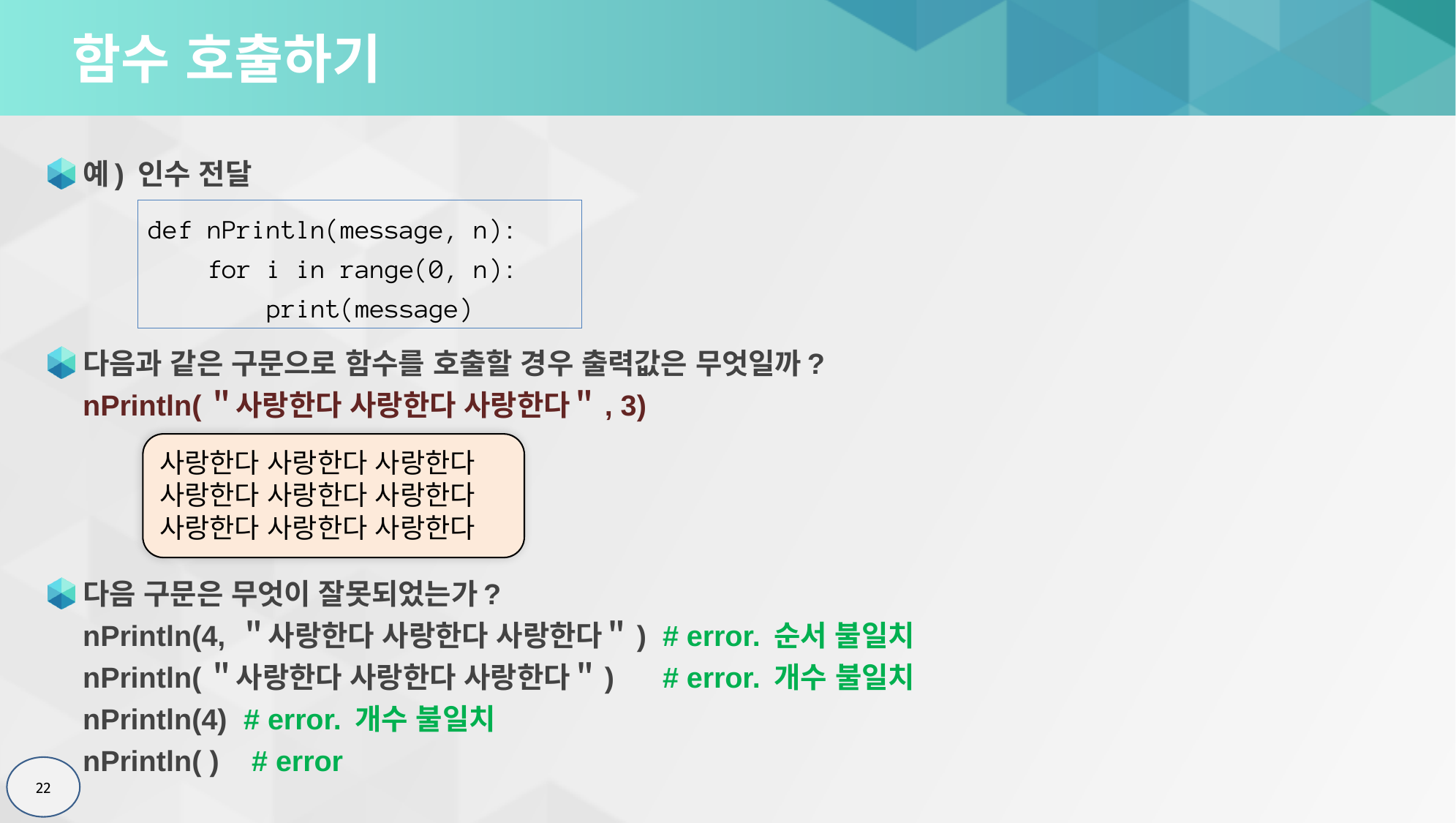

# 함수 호출하기
예) 인수 전달

다음과 같은 구문으로 함수를 호출할 경우 출력값은 무엇일까?
nPrintln(＂사랑한다 사랑한다 사랑한다＂, 3)

다음 구문은 무엇이 잘못되었는가?
nPrintln(4, ＂사랑한다 사랑한다 사랑한다＂)  # error. 순서 불일치
nPrintln(＂사랑한다 사랑한다 사랑한다＂)      # error. 개수 불일치
nPrintln(4)  # error. 개수 불일치
nPrintln( )    # error

def nPrintln(message, n):
    for i in range(0, n):
        print(message)
사랑한다 사랑한다 사랑한다
사랑한다 사랑한다 사랑한다
사랑한다 사랑한다 사랑한다